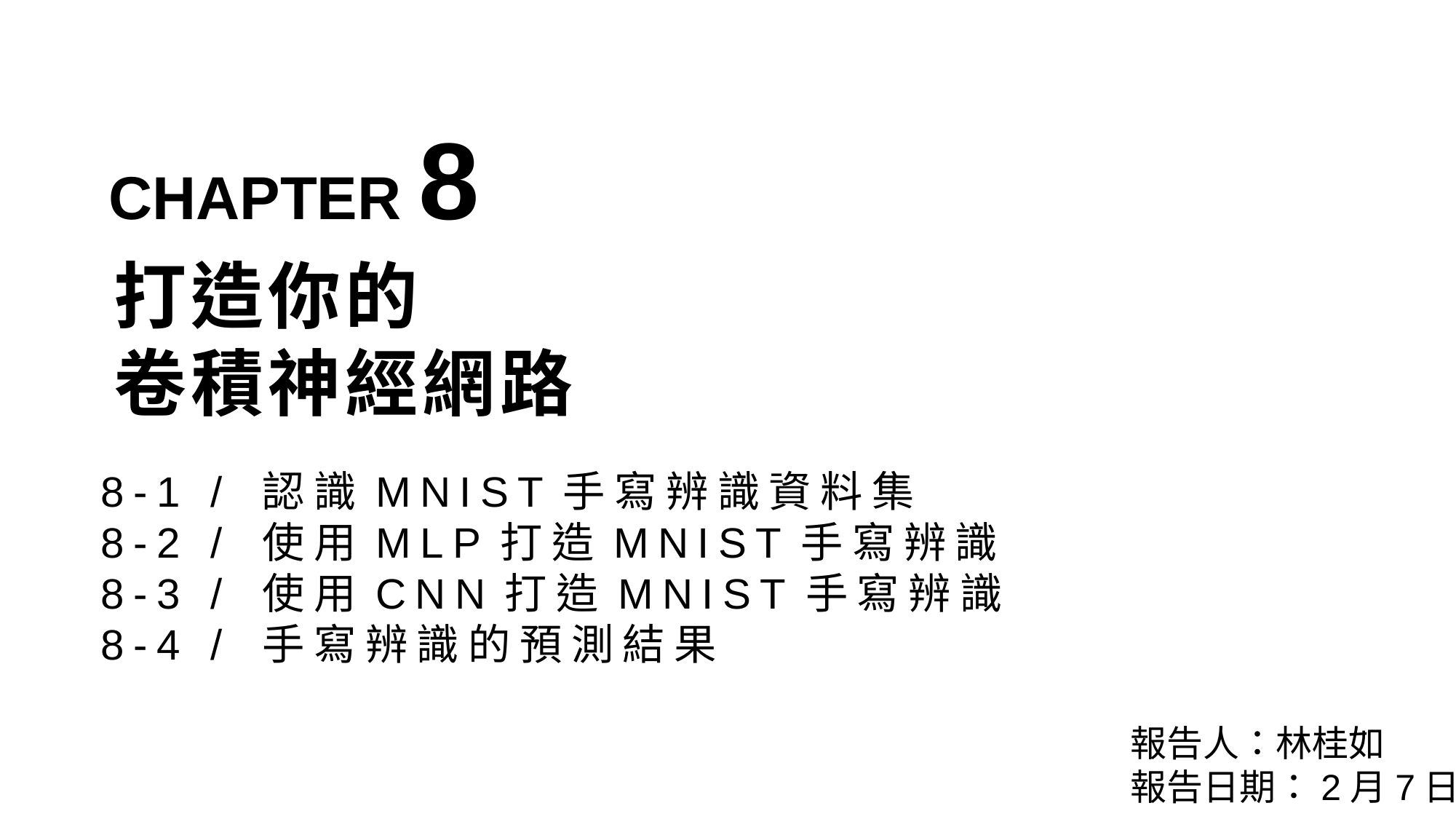

CHAPTER 8
打造你的
卷積神經網路
8-1 / 認識MNIST手寫辨識資料集
8-2 / 使用MLP打造MNIST手寫辨識
8-3 / 使用CNN打造MNIST手寫辨識
8-4 / 手寫辨識的預測結果

報告人：林桂如
報告日期：2月7日